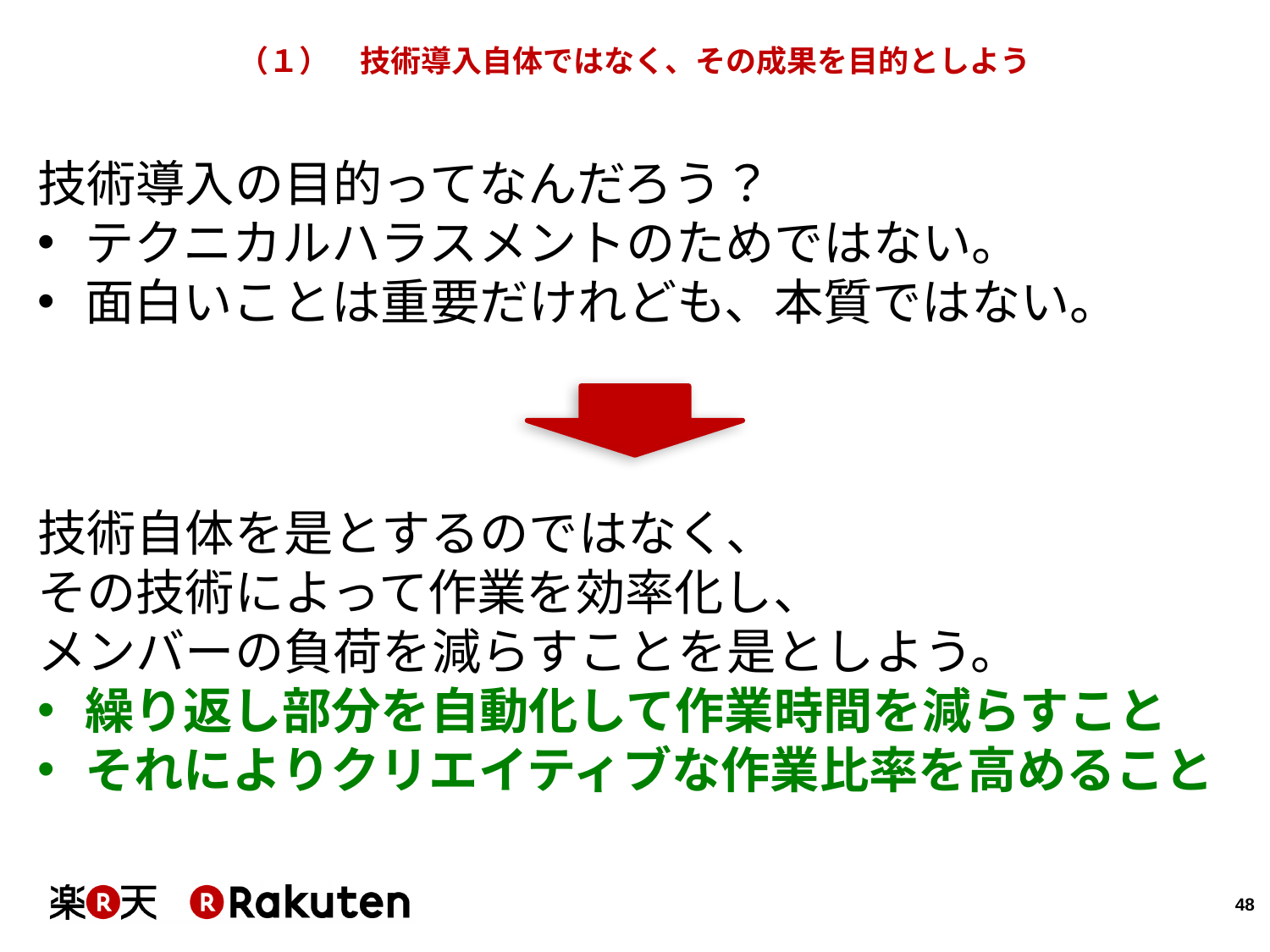

# （１）　技術導入自体ではなく、その成果を目的としよう
技術導入の目的ってなんだろう？
テクニカルハラスメントのためではない。
面白いことは重要だけれども、本質ではない。

技術自体を是とするのではなく、
その技術によって作業を効率化し、
メンバーの負荷を減らすことを是としよう。
繰り返し部分を自動化して作業時間を減らすこと
それによりクリエイティブな作業比率を高めること